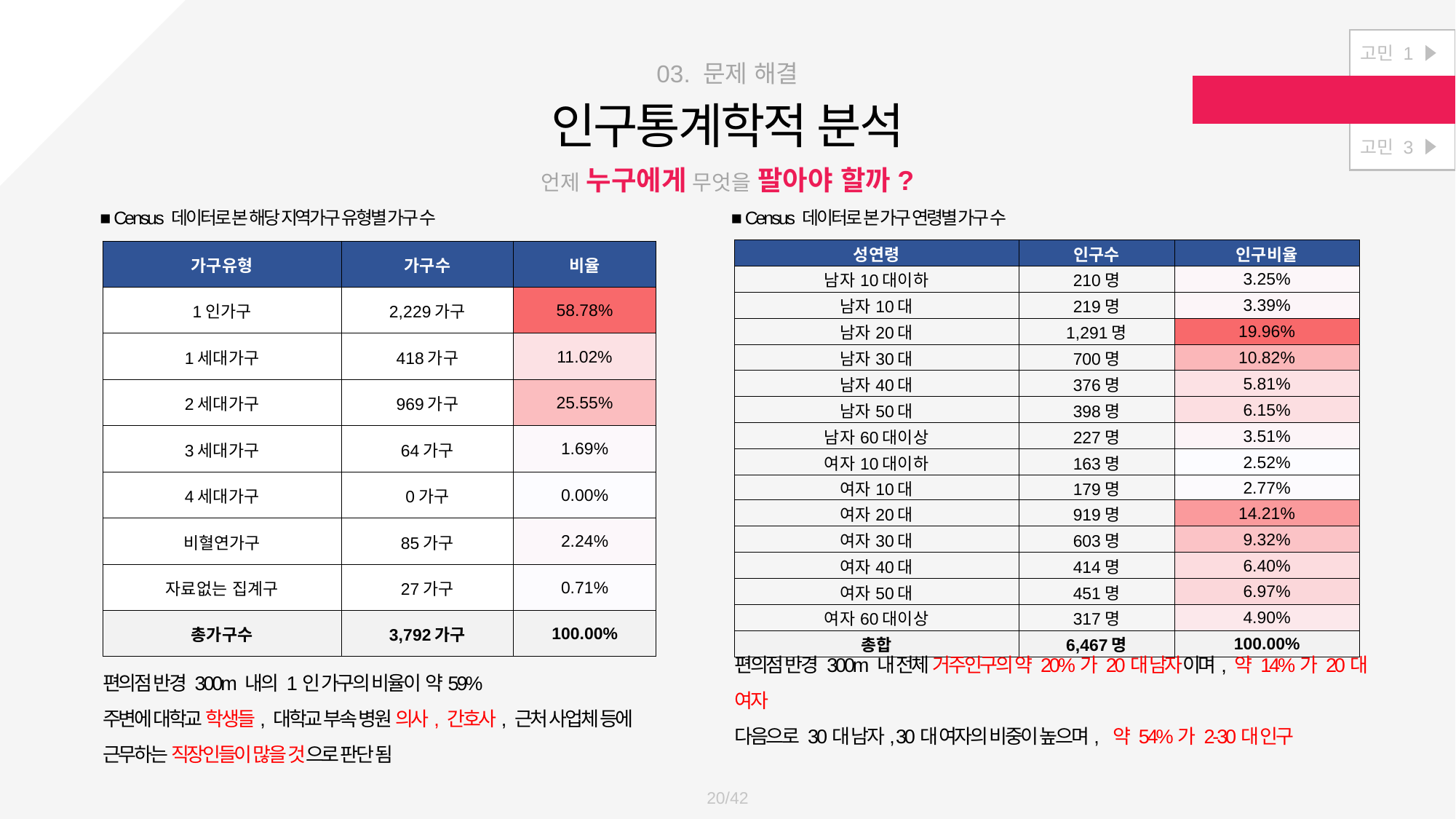

고민 1

[고민 2] 매출을 늘리고 싶어 !
고민 3

03. 문제 해결
인구통계학적 분석
언제 누구에게 무엇을 팔아야 할까?
■ Census 데이터로 본 해당 지역가구 유형별 가구 수
■ Census 데이터로 본 가구 연령별 가구 수
| 성연령 | 인구수 | 인구비율 |
| --- | --- | --- |
| 남자10대이하 | 210명 | 3.25% |
| 남자10대 | 219명 | 3.39% |
| 남자20대 | 1,291명 | 19.96% |
| 남자30대 | 700명 | 10.82% |
| 남자40대 | 376명 | 5.81% |
| 남자50대 | 398명 | 6.15% |
| 남자60대이상 | 227명 | 3.51% |
| 여자10대이하 | 163명 | 2.52% |
| 여자10대 | 179명 | 2.77% |
| 여자20대 | 919명 | 14.21% |
| 여자30대 | 603명 | 9.32% |
| 여자40대 | 414명 | 6.40% |
| 여자50대 | 451명 | 6.97% |
| 여자60대이상 | 317명 | 4.90% |
| 총합 | 6,467명 | 100.00% |
| 가구유형 | 가구수 | 비율 |
| --- | --- | --- |
| 1인가구 | 2,229가구 | 58.78% |
| 1세대가구 | 418가구 | 11.02% |
| 2세대가구 | 969가구 | 25.55% |
| 3세대가구 | 64가구 | 1.69% |
| 4세대가구 | 0가구 | 0.00% |
| 비혈연가구 | 85가구 | 2.24% |
| 자료없는 집계구 | 27가구 | 0.71% |
| 총가구수 | 3,792가구 | 100.00% |
편의점 반경 300m 내의 1인 가구의 비율이  약59%
주변에 대학교 학생들, 대학교 부속 병원 의사, 간호사, 근처 사업체 등에
근무하는 직장인들이 많을 것으로 판단 됨
편의점 반경 300m 내 전체 거주인구의 약 20%가 20대 남자이며, 약 14%가 20대 여자
다음으로 30대 남자, 30대 여자의 비중이 높으며,  약 54%가 2-30대 인구
20